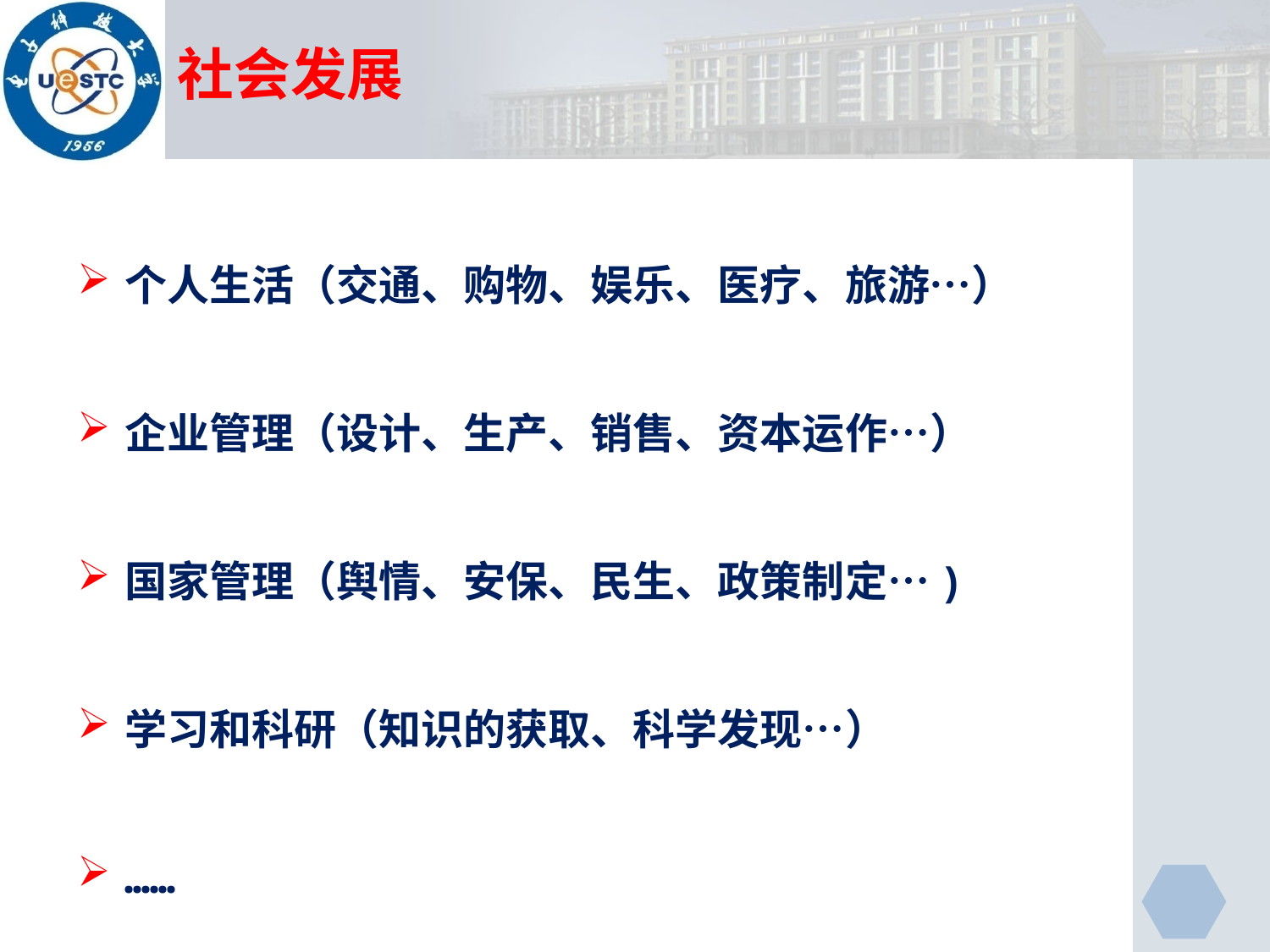

# 社会发展
个人生活（交通、购物、娱乐、医疗、旅游…）
企业管理（设计、生产、销售、资本运作…）
国家管理（舆情、安保、民生、政策制定…)
学习和科研（知识的获取、科学发现…）
……